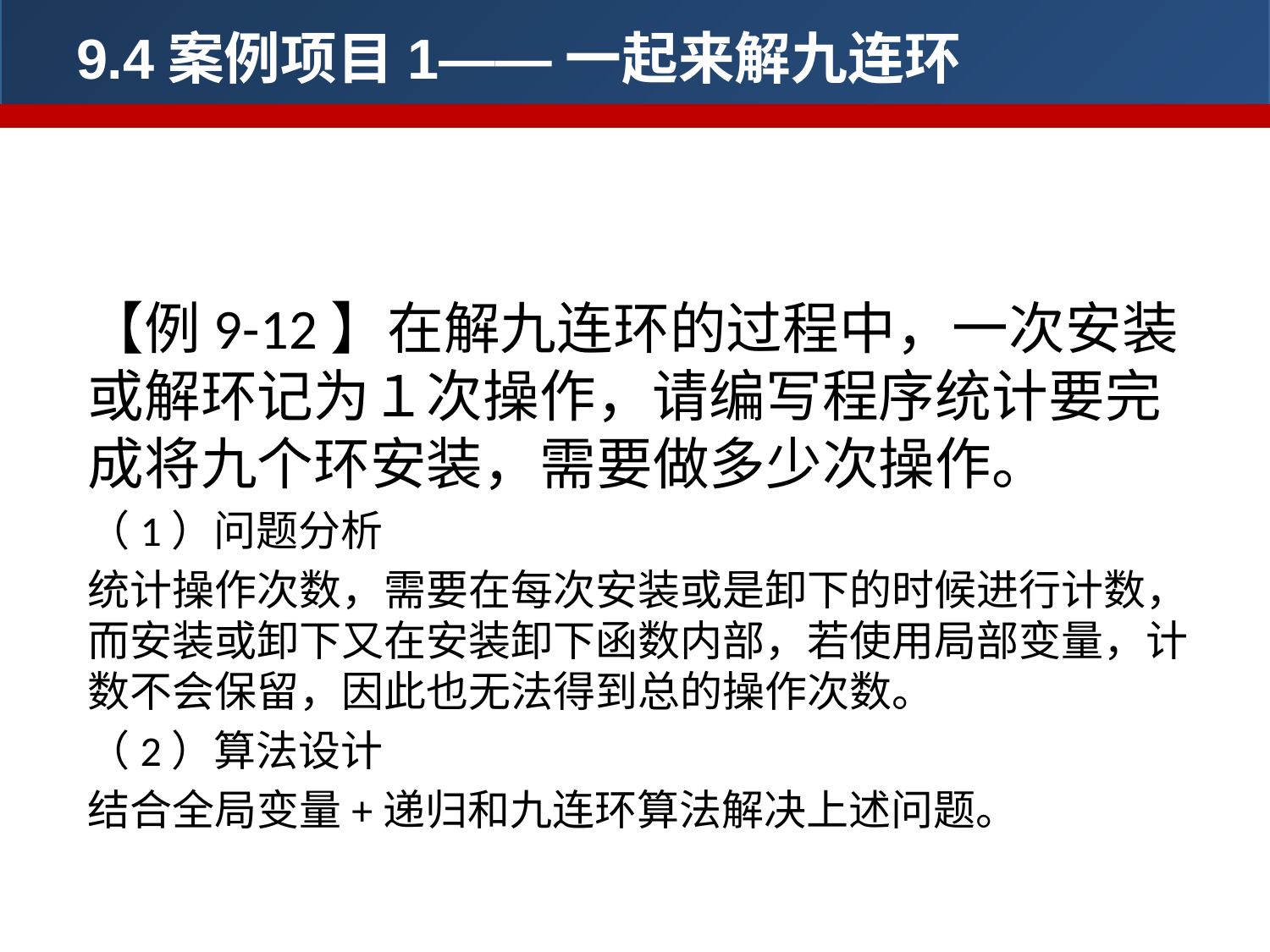

9.4案例项目1——一起来解九连环

9.4.2外部变量与静态变量
【例9-12】在解九连环的过程中，一次安装或解环记为１次操作，请编写程序统计要完成将九个环安装，需要做多少次操作。
（1）问题分析
统计操作次数，需要在每次安装或是卸下的时候进行计数，而安装或卸下又在安装卸下函数内部，若使用局部变量，计数不会保留，因此也无法得到总的操作次数。
（2）算法设计
结合全局变量+递归和九连环算法解决上述问题。